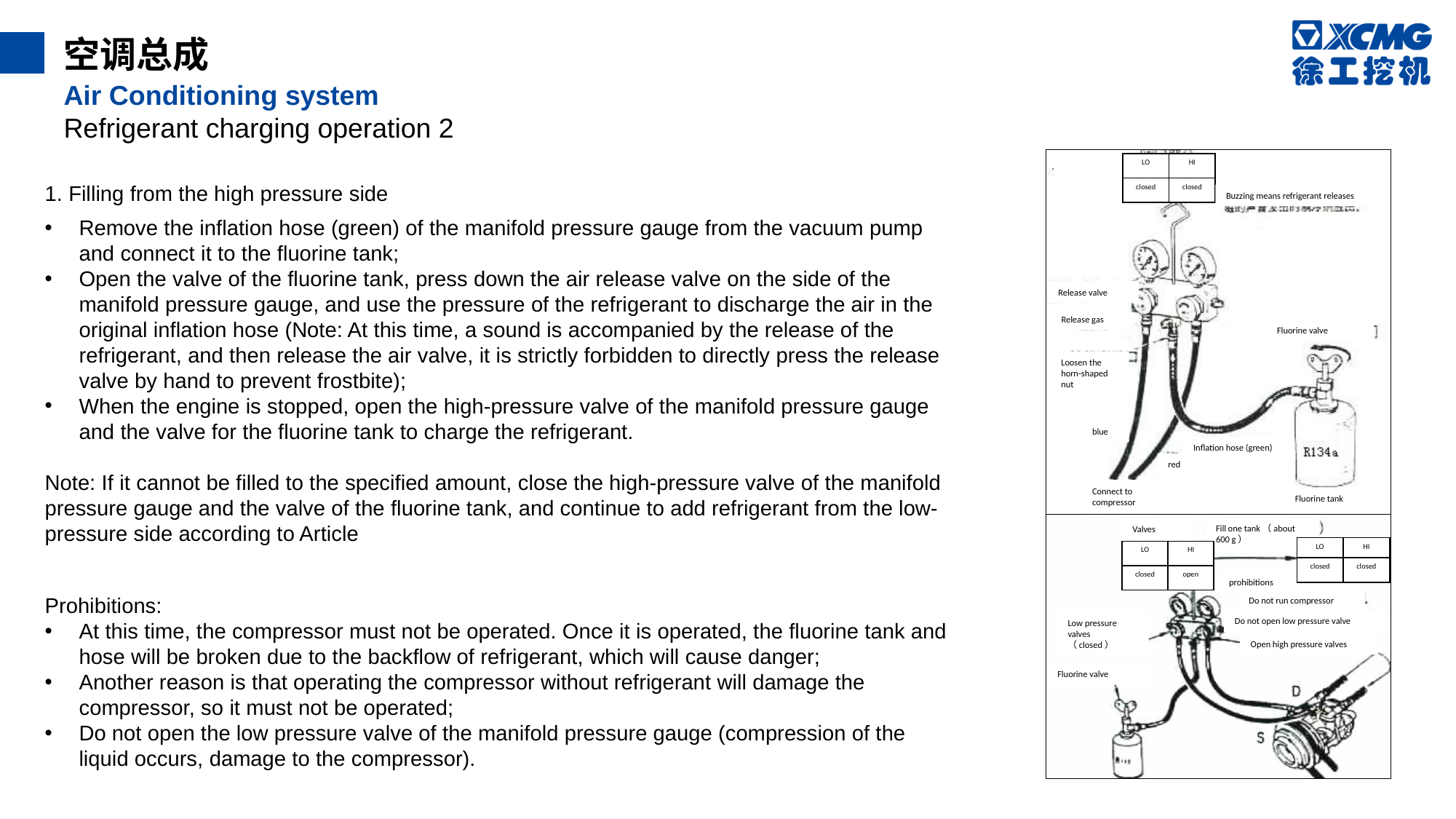

空调总成
Air Conditioning system
Refrigerant charging operation 2

| LO | HI |
| --- | --- |
| closed | closed |
1. Filling from the high pressure side
Remove the inflation hose (green) of the manifold pressure gauge from the vacuum pump and connect it to the fluorine tank;
Open the valve of the fluorine tank, press down the air release valve on the side of the manifold pressure gauge, and use the pressure of the refrigerant to discharge the air in the original inflation hose (Note: At this time, a sound is accompanied by the release of the refrigerant, and then release the air valve, it is strictly forbidden to directly press the release valve by hand to prevent frostbite);
When the engine is stopped, open the high-pressure valve of the manifold pressure gauge and the valve for the fluorine tank to charge the refrigerant.

Note: If it cannot be filled to the specified amount, close the high-pressure valve of the manifold pressure gauge and the valve of the fluorine tank, and continue to add refrigerant from the low-pressure side according to Article

Buzzing means refrigerant releases
Release valve
Release gas
Fluorine valve
Loosen the horn-shaped nut
blue
Inflation hose (green)
red

Connect to compressor
Fluorine tank

Fill one tank（about 600 g）
Valves
| LO | HI |
| --- | --- |
| closed | closed |
| LO | HI |
| --- | --- |
| closed | open |
prohibitions
Prohibitions:
At this time, the compressor must not be operated. Once it is operated, the fluorine tank and hose will be broken due to the backflow of refrigerant, which will cause danger;
Another reason is that operating the compressor without refrigerant will damage the compressor, so it must not be operated;
Do not open the low pressure valve of the manifold pressure gauge (compression of the liquid occurs, damage to the compressor).
Do not run compressor
Do not open low pressure valve
Low pressure valves （closed）
Open high pressure valves
Fluorine valve